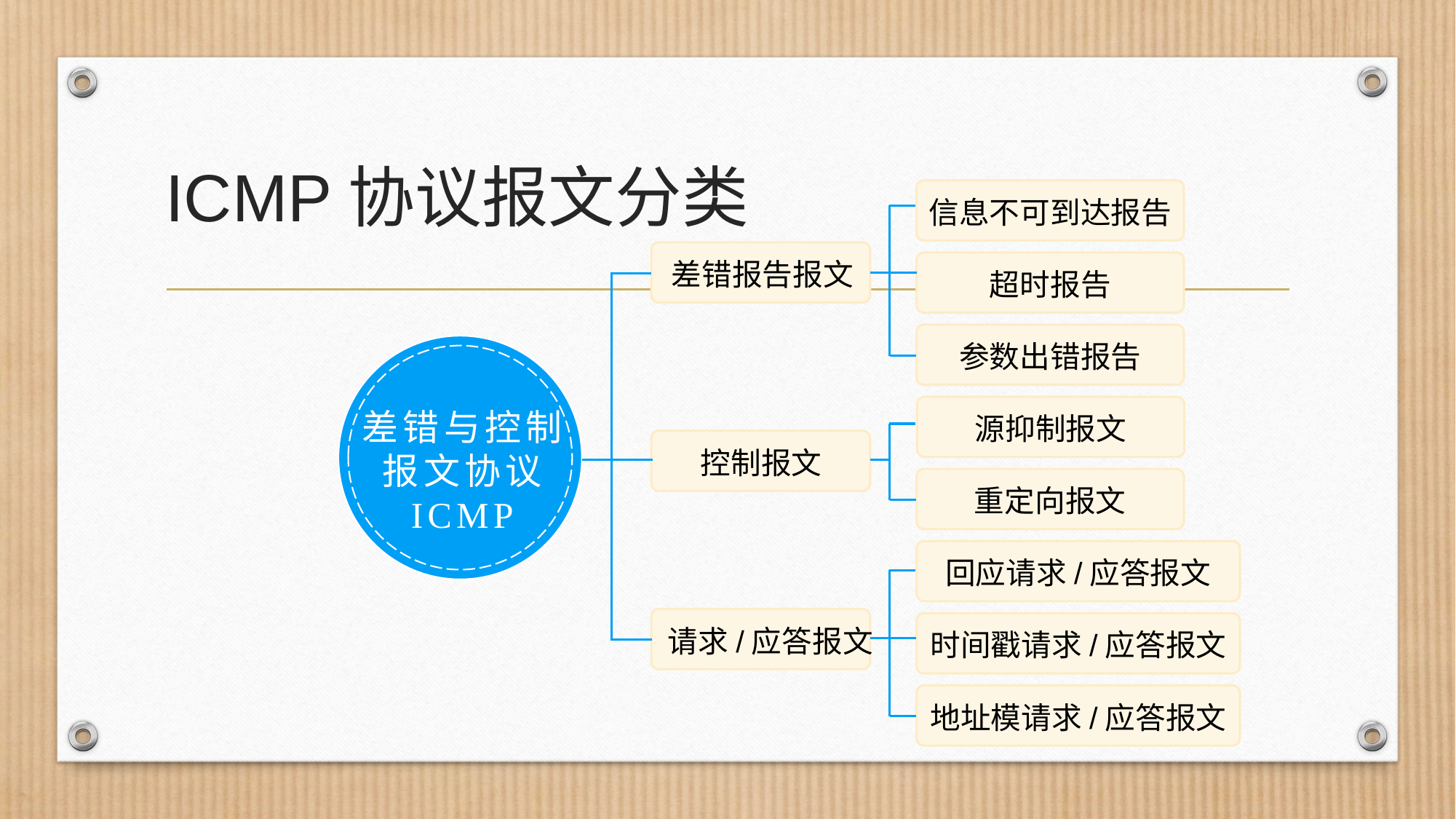

# ICMP协议报文分类

信息不可到达报告

差错报告报文

超时报告

参数出错报告

差错与控制
报文协议
ICMP

源抑制报文

控制报文

重定向报文

回应请求/应答报文

请求/应答报文

时间戳请求/应答报文

地址模请求/应答报文